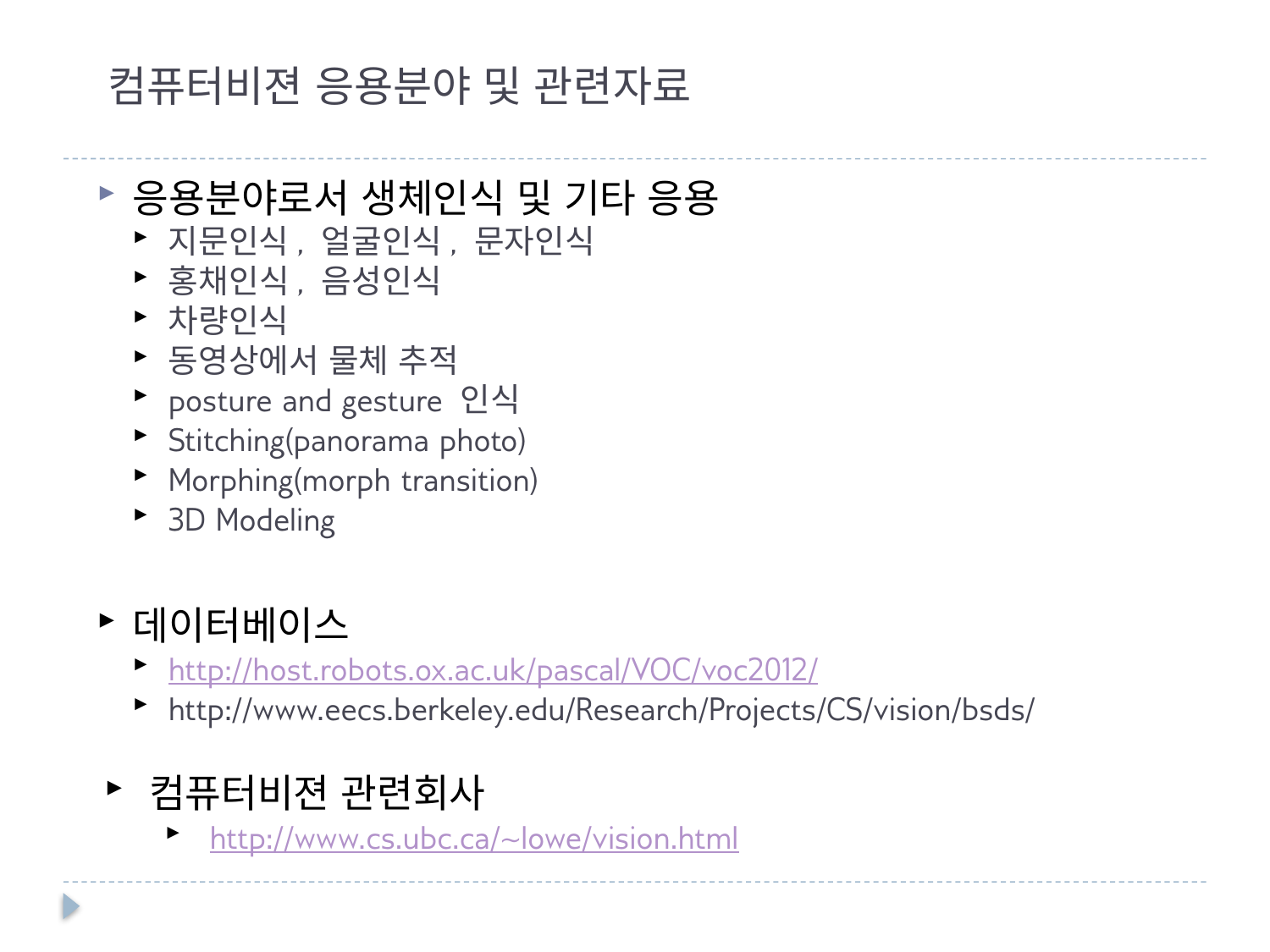

# 컴퓨터비젼 응용분야 및 관련자료
응용분야로서 생체인식 및 기타 응용
지문인식, 얼굴인식, 문자인식
홍채인식, 음성인식
차량인식
동영상에서 물체 추적
posture and gesture 인식
Stitching(panorama photo)
Morphing(morph transition)
3D Modeling

데이터베이스
http://host.robots.ox.ac.uk/pascal/VOC/voc2012/
http://www.eecs.berkeley.edu/Research/Projects/CS/vision/bsds/

컴퓨터비젼 관련회사
http://www.cs.ubc.ca/~lowe/vision.html